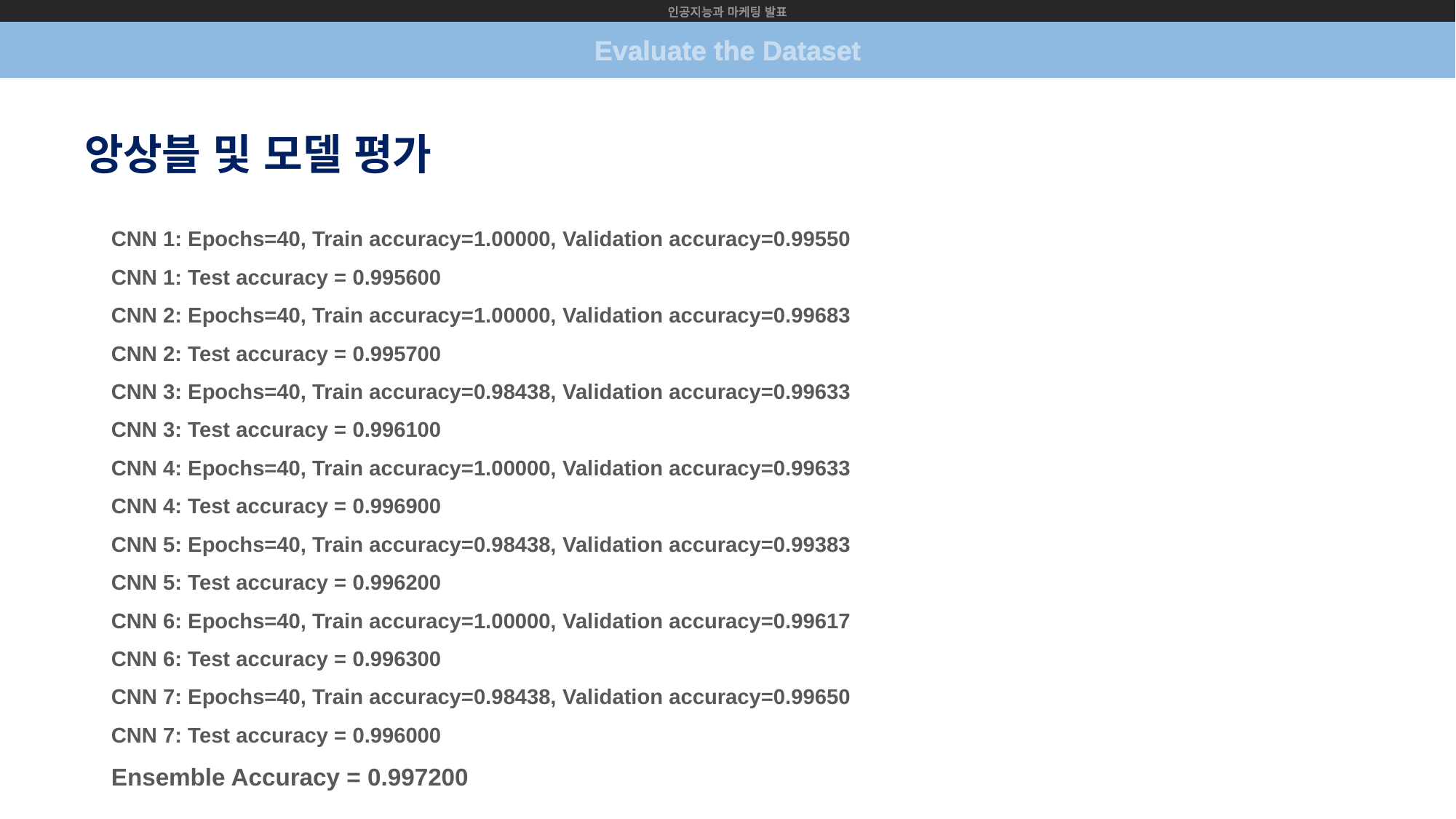

인공지능과 마케팅 발표

Evaluate the Dataset
앙상블 및 모델 평가

CNN 1: Epochs=40, Train accuracy=1.00000, Validation accuracy=0.99550
CNN 1: Test accuracy = 0.995600
CNN 2: Epochs=40, Train accuracy=1.00000, Validation accuracy=0.99683
CNN 2: Test accuracy = 0.995700
CNN 3: Epochs=40, Train accuracy=0.98438, Validation accuracy=0.99633
CNN 3: Test accuracy = 0.996100
CNN 4: Epochs=40, Train accuracy=1.00000, Validation accuracy=0.99633
CNN 4: Test accuracy = 0.996900
CNN 5: Epochs=40, Train accuracy=0.98438, Validation accuracy=0.99383
CNN 5: Test accuracy = 0.996200
CNN 6: Epochs=40, Train accuracy=1.00000, Validation accuracy=0.99617
CNN 6: Test accuracy = 0.996300
CNN 7: Epochs=40, Train accuracy=0.98438, Validation accuracy=0.99650
CNN 7: Test accuracy = 0.996000
Ensemble Accuracy = 0.997200